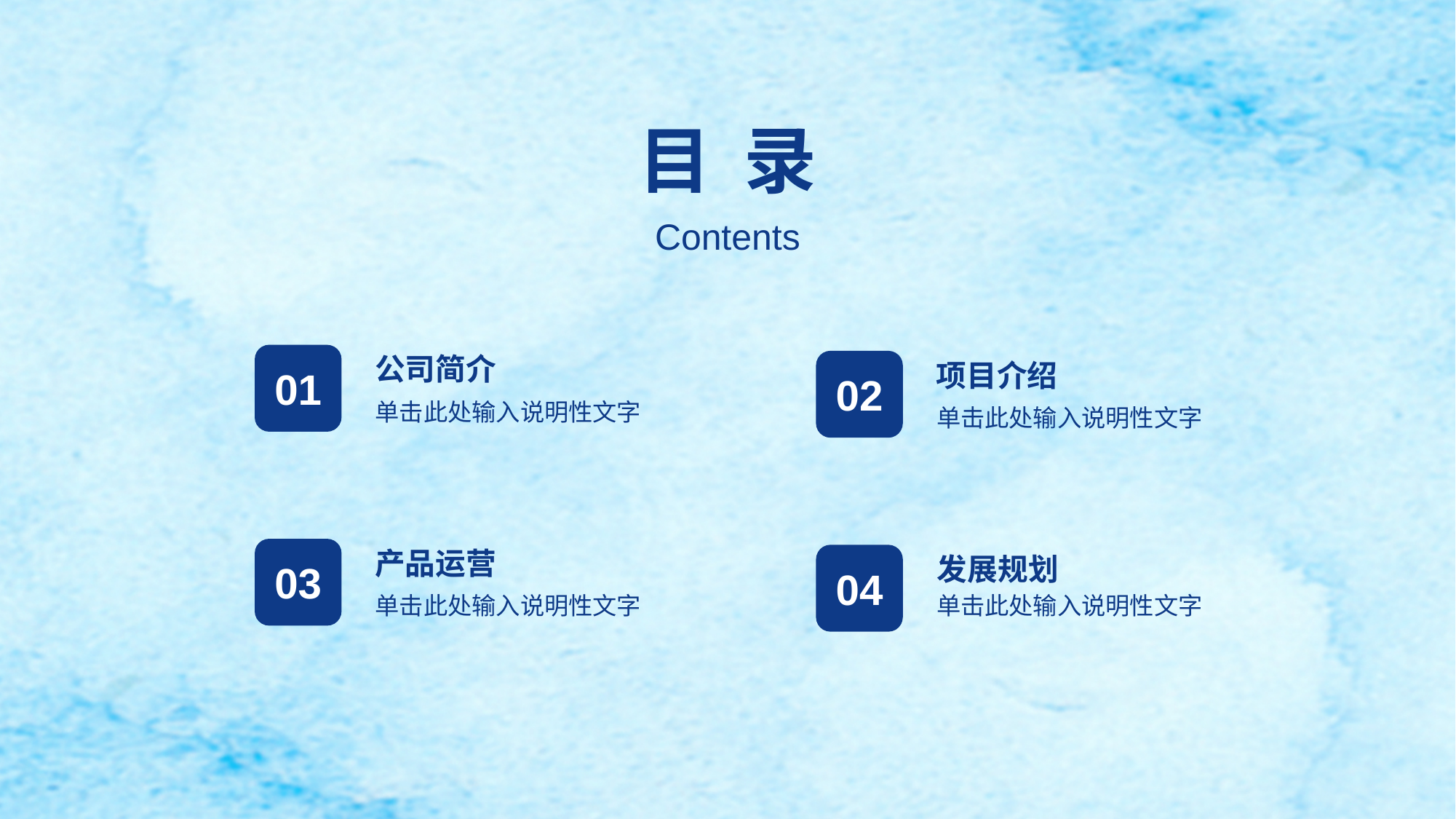

目  录
Contents

01
公司简介

02
项目介绍
单击此处输入说明性文字
单击此处输入说明性文字

03
产品运营

04
发展规划
单击此处输入说明性文字
单击此处输入说明性文字